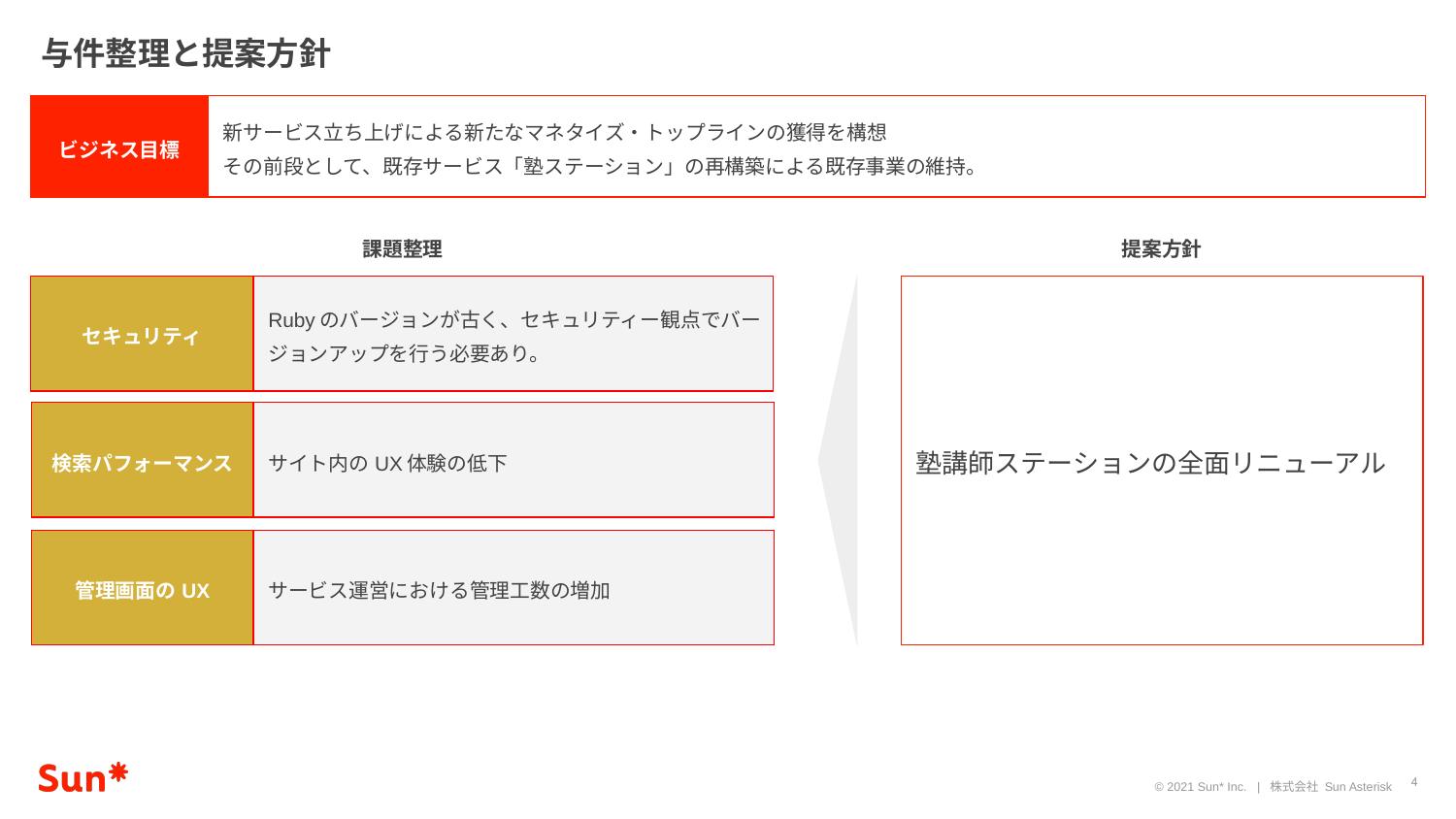

与件整理と提案方針
| ビジネス目標 | 新サービス立ち上げによる新たなマネタイズ・トップラインの獲得を構想 その前段として、既存サービス「塾ステーション」の再構築による既存事業の維持。 |
| --- | --- |
課題整理
提案方針
| セキュリティ | Rubyのバージョンが古く、セキュリティー観点でバージョンアップを行う必要あり。 |
| --- | --- |
塾講師ステーションの全面リニューアル
| 検索パフォーマンス | サイト内のUX体験の低下 |
| --- | --- |

| 管理画面のUX | サービス運営における管理工数の増加 |
| --- | --- |